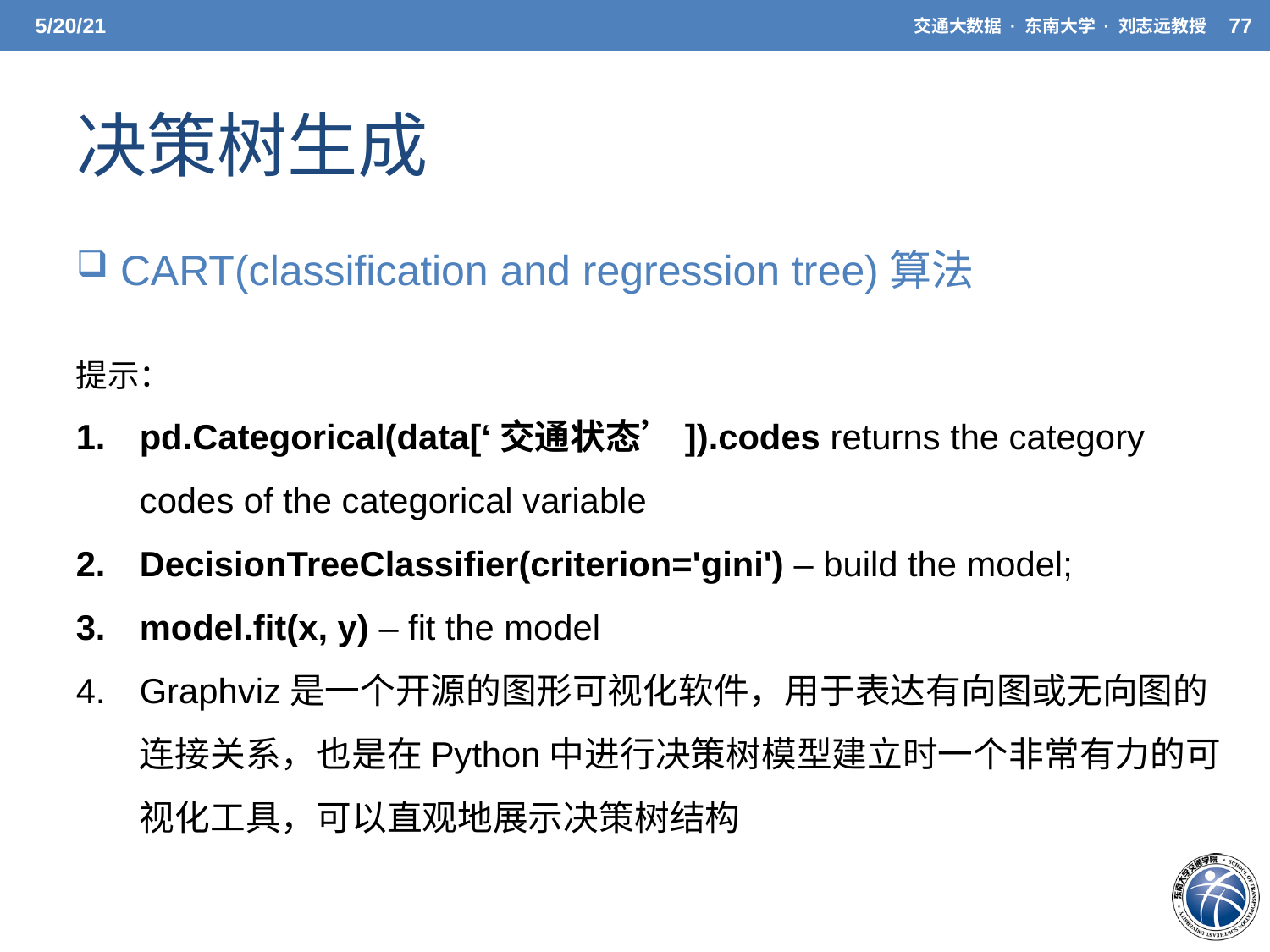

5/20/21
交通大数据 · 东南大学 · 刘志远教授
77
# 决策树生成
 CART(classification and regression tree)算法
提示：
pd.Categorical(data[‘交通状态’]).codes returns the category codes of the categorical variable
DecisionTreeClassifier(criterion='gini') – build the model;
model.fit(x, y) – fit the model
Graphviz是一个开源的图形可视化软件，用于表达有向图或无向图的连接关系，也是在Python中进行决策树模型建立时一个非常有力的可视化工具，可以直观地展示决策树结构